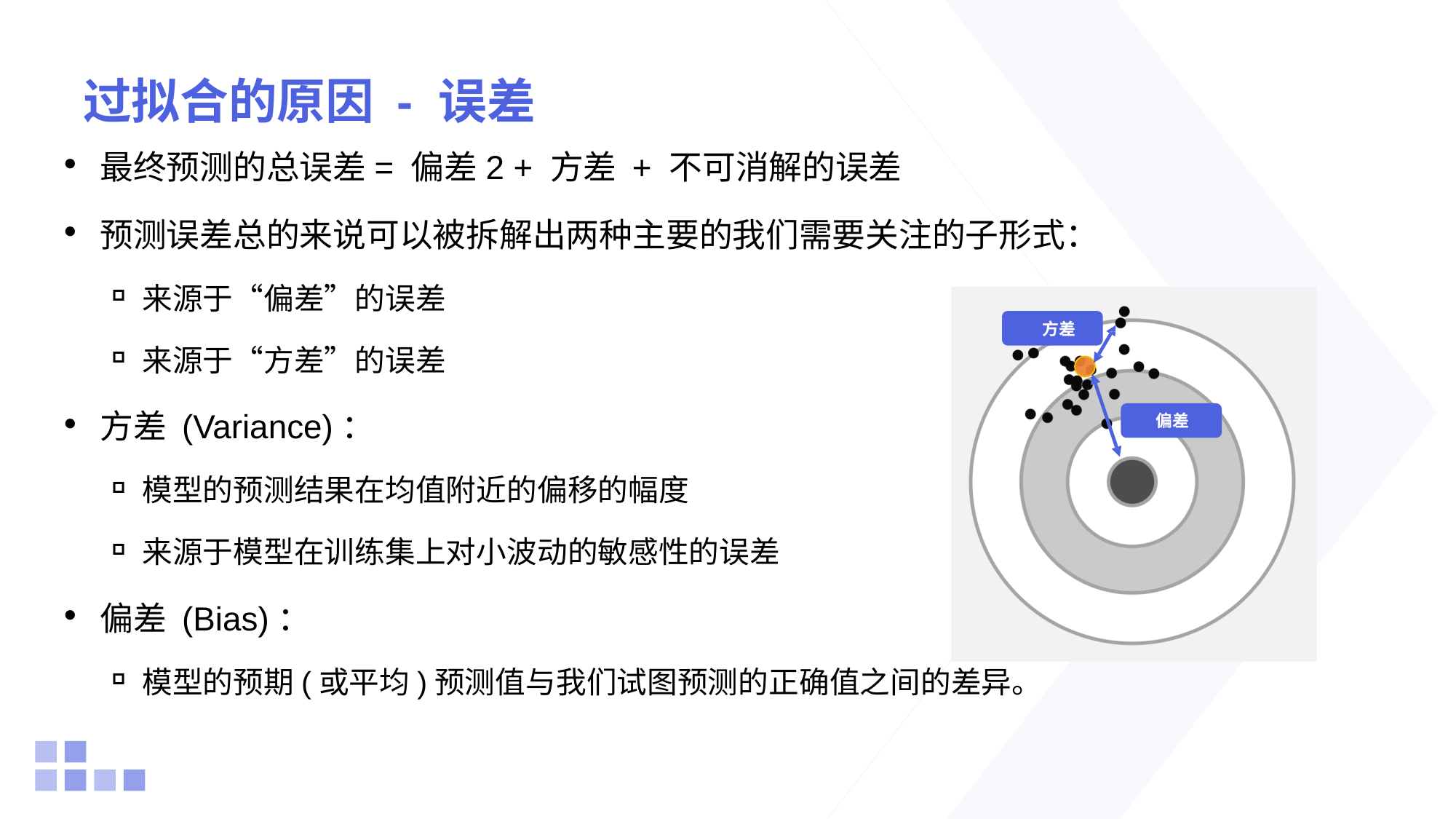

# 过拟合的原因 - 误差
最终预测的总误差= 偏差2 + 方差 + 不可消解的误差
预测误差总的来说可以被拆解出两种主要的我们需要关注的子形式：
来源于“偏差”的误差
来源于“方差”的误差
方差 (Variance)：
模型的预测结果在均值附近的偏移的幅度
来源于模型在训练集上对小波动的敏感性的误差
偏差 (Bias)：
模型的预期(或平均)预测值与我们试图预测的正确值之间的差异。

方差

偏差